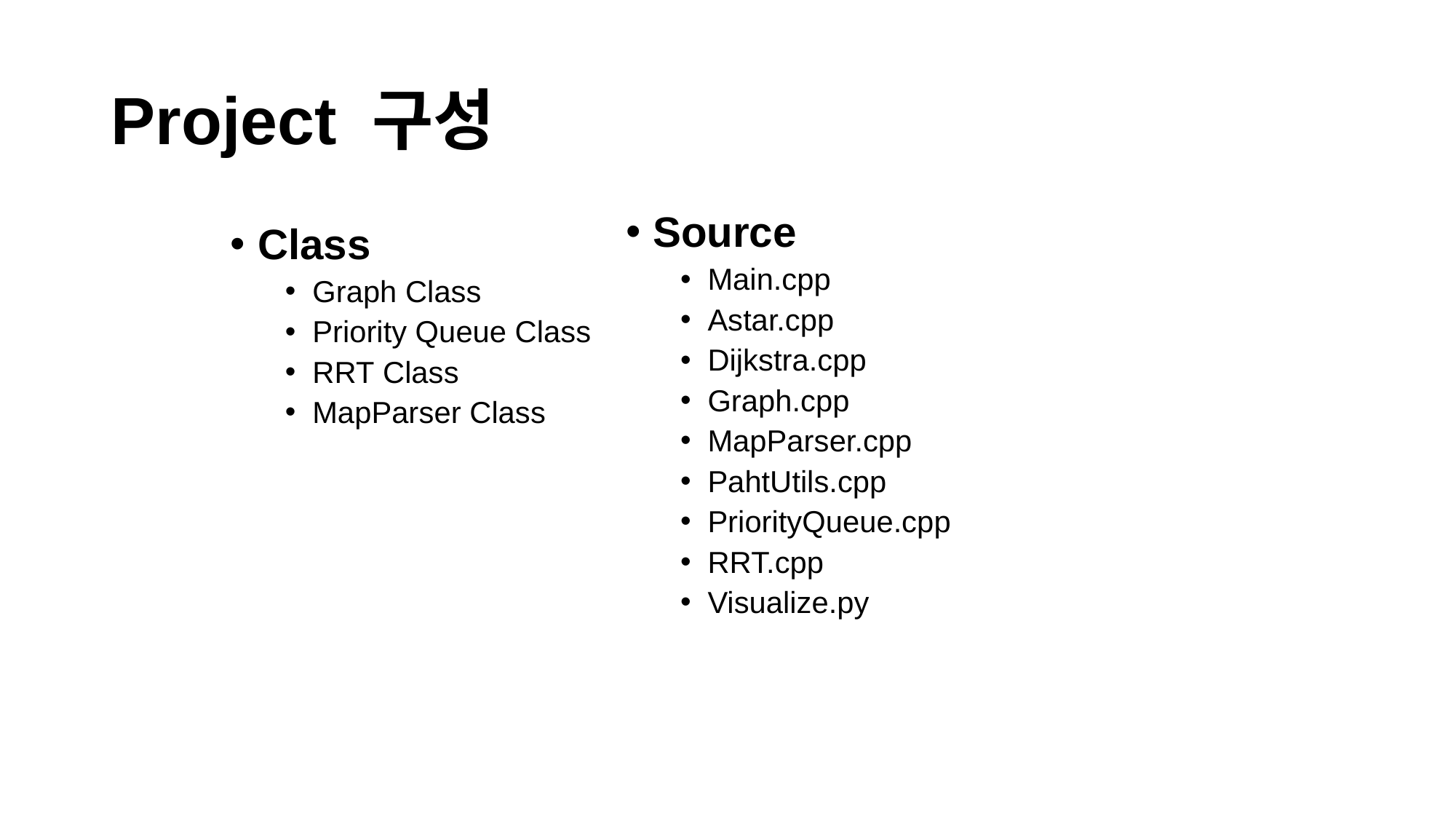

# Project 구성
Source
Main.cpp
Astar.cpp
Dijkstra.cpp
Graph.cpp
MapParser.cpp
PahtUtils.cpp
PriorityQueue.cpp
RRT.cpp
Visualize.py

Class
Graph Class
Priority Queue Class
RRT Class
MapParser Class